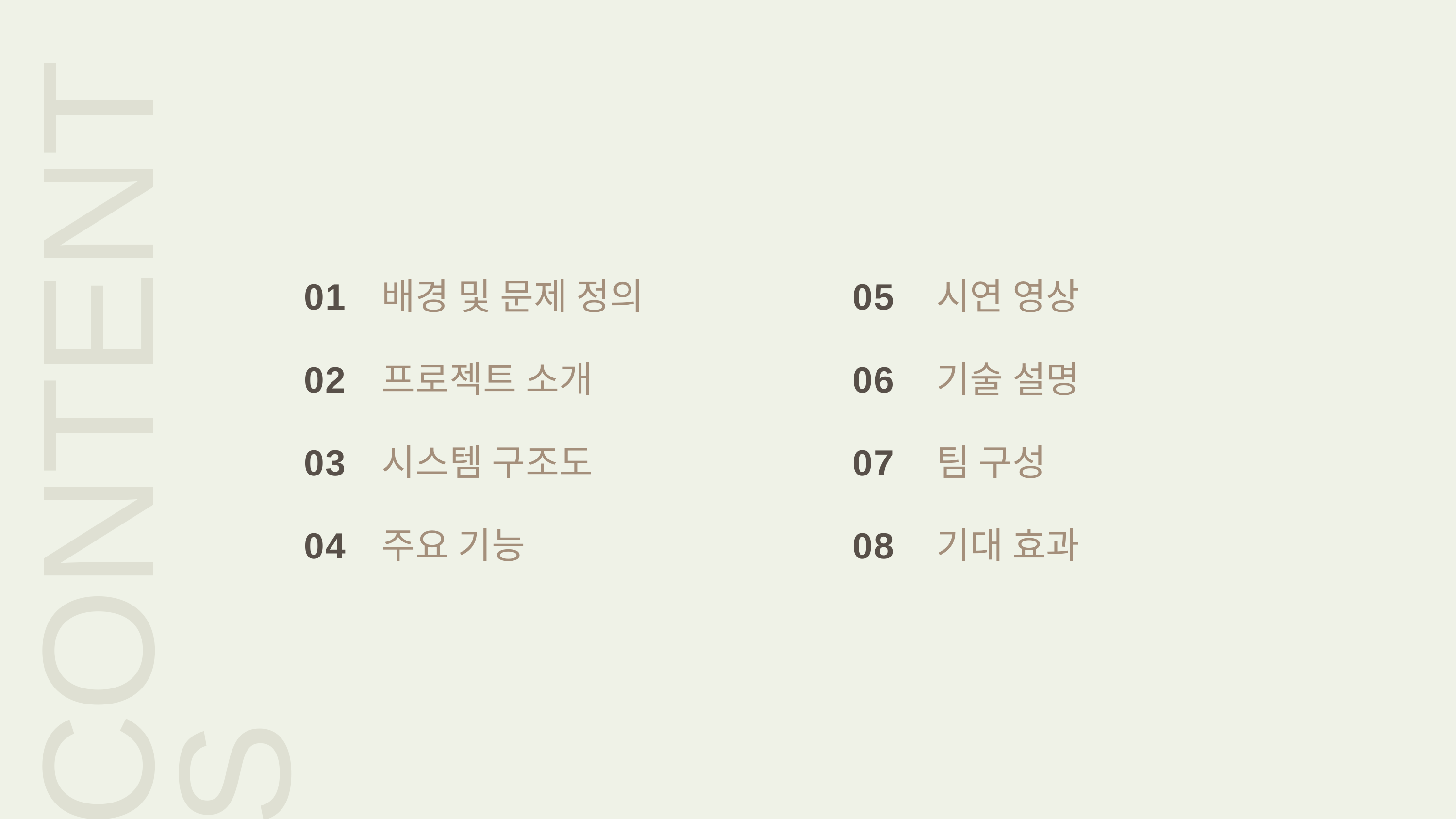

01
02
03
04
배경 및 문제 정의
프로젝트 소개
시스템 구조도
주요 기능
05
06
07
08
시연 영상
기술 설명
팀 구성
기대 효과
CONTENTS